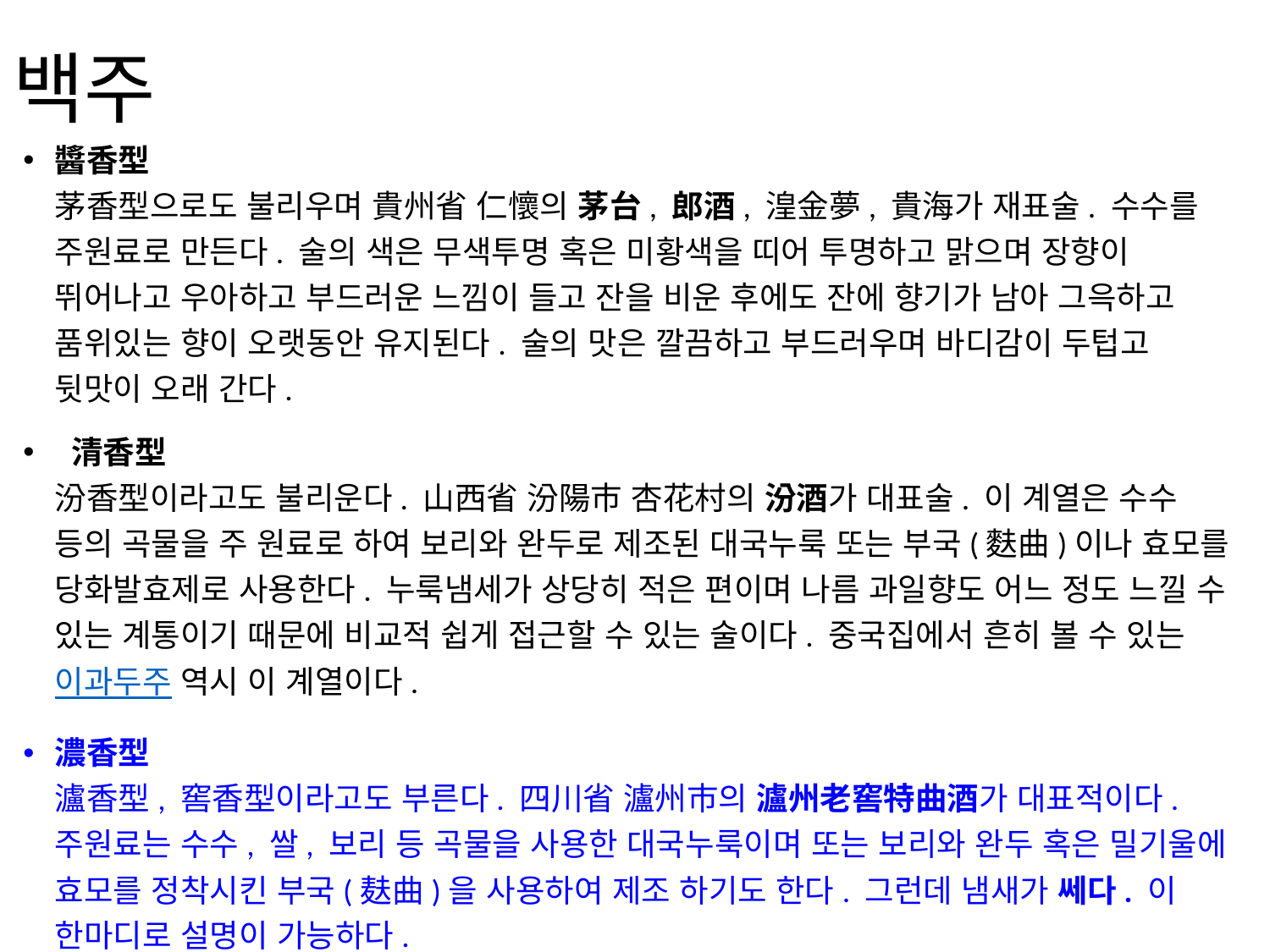

# 백주
醬香型
茅香型으로도 불리우며 貴州省 仁懷의 茅台, 郎酒, 湟金夢, 貴海가 재표술. 수수를 주원료로 만든다. 술의 색은 무색투명 혹은 미황색을 띠어 투명하고 맑으며 장향이 뛰어나고 우아하고 부드러운 느낌이 들고 잔을 비운 후에도 잔에 향기가 남아 그윽하고 품위있는 향이 오랫동안 유지된다. 술의 맛은 깔끔하고 부드러우며 바디감이 두텁고 뒷맛이 오래 간다.
 清香型
汾香型이라고도 불리운다. 山西省 汾陽市 杏花村의 汾酒가 대표술. 이 계열은 수수 등의 곡물을 주 원료로 하여 보리와 완두로 제조된 대국누룩 또는 부국(麩曲)이나 효모를 당화발효제로 사용한다. 누룩냄세가 상당히 적은 편이며 나름 과일향도 어느 정도 느낄 수 있는 계통이기 때문에 비교적 쉽게 접근할 수 있는 술이다. 중국집에서 흔히 볼 수 있는 이과두주 역시 이 계열이다.
濃香型
瀘香型, 窖香型이라고도 부른다. 四川省 瀘州市의 瀘州老窖特曲酒가 대표적이다. 주원료는 수수, 쌀, 보리 등 곡물을 사용한 대국누룩이며 또는 보리와 완두 혹은 밀기울에 효모를 정착시킨 부국(麸曲)을 사용하여 제조 하기도 한다. 그런데 냄새가 쎄다. 이 한마디로 설명이 가능하다.